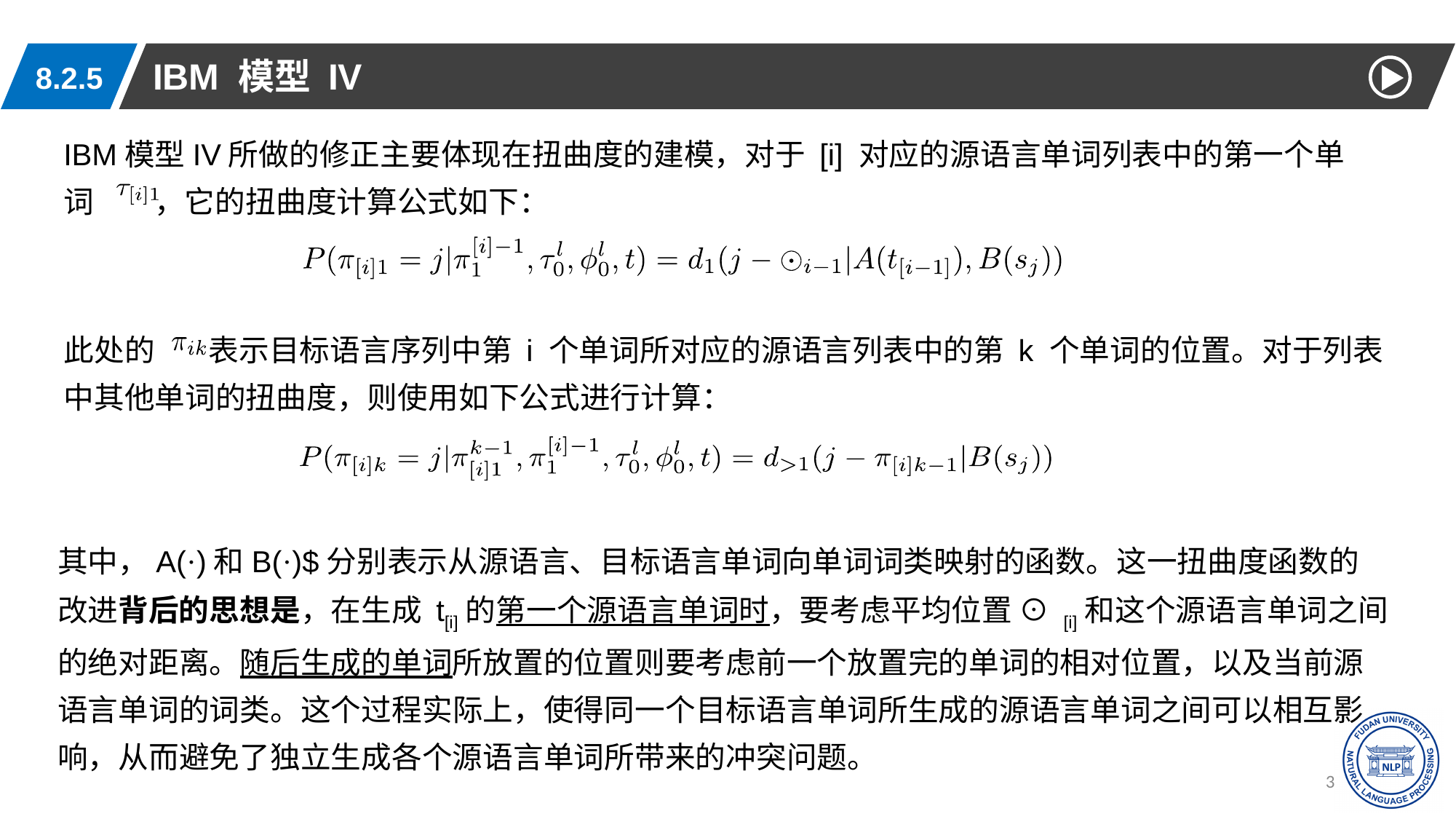

IBM 模型 IV
8.2.5

IBM模型IV所做的修正主要体现在扭曲度的建模，对于 [i] 对应的源语言单词列表中的第一个单词         ，它的扭曲度计算公式如下：

此处的        表示目标语言序列中第 i 个单词所对应的源语言列表中的第 k 个单词的位置。对于列表中其他单词的扭曲度，则使用如下公式进行计算：

其中，A(·)和B(·)$分别表示从源语言、目标语言单词向单词词类映射的函数。这一扭曲度函数的改进背后的思想是，在生成 t[i]的第一个源语言单词时，要考虑平均位置 ⊙ [i]和这个源语言单词之间的绝对距离。随后生成的单词所放置的位置则要考虑前一个放置完的单词的相对位置，以及当前源语言单词的词类。这个过程实际上，使得同一个目标语言单词所生成的源语言单词之间可以相互影响，从而避免了独立生成各个源语言单词所带来的冲突问题。
32